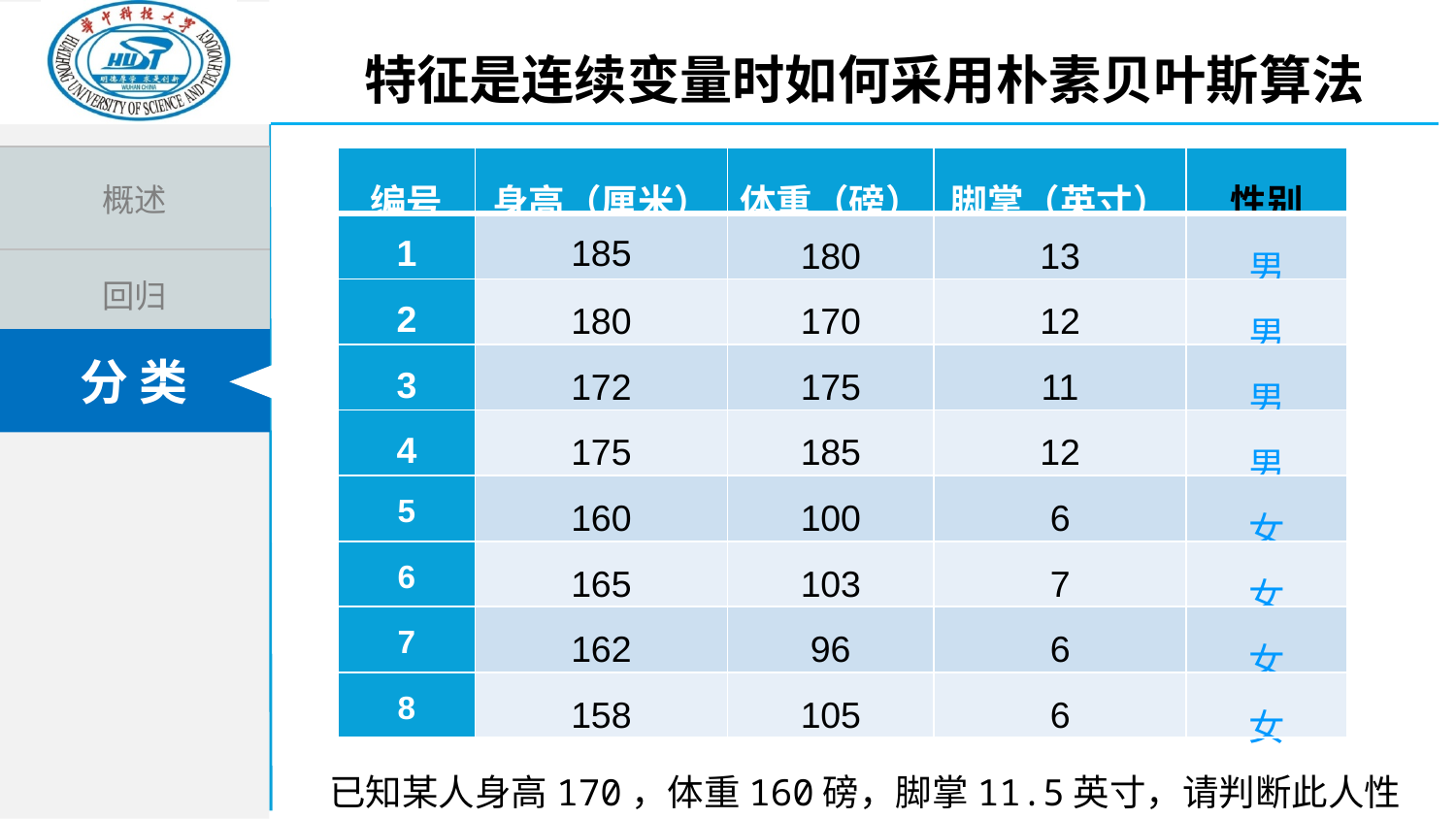

特征是连续变量时如何采用朴素贝叶斯算法
| 编号 | 身高（厘米） | 体重（磅） | 脚掌（英寸） | 性别 |
| --- | --- | --- | --- | --- |
| 1 | 185 | 180 | 13 | 男 |
| 2 | 180 | 170 | 12 | 男 |
| 3 | 172 | 175 | 11 | 男 |
| 4 | 175 | 185 | 12 | 男 |
| 5 | 160 | 100 | 6 | 女 |
| 6 | 165 | 103 | 7 | 女 |
| 7 | 162 | 96 | 6 | 女 |
| 8 | 158 | 105 | 6 | 女 |
已知某人身高170，体重160磅，脚掌11.5英寸，请判断此人性别